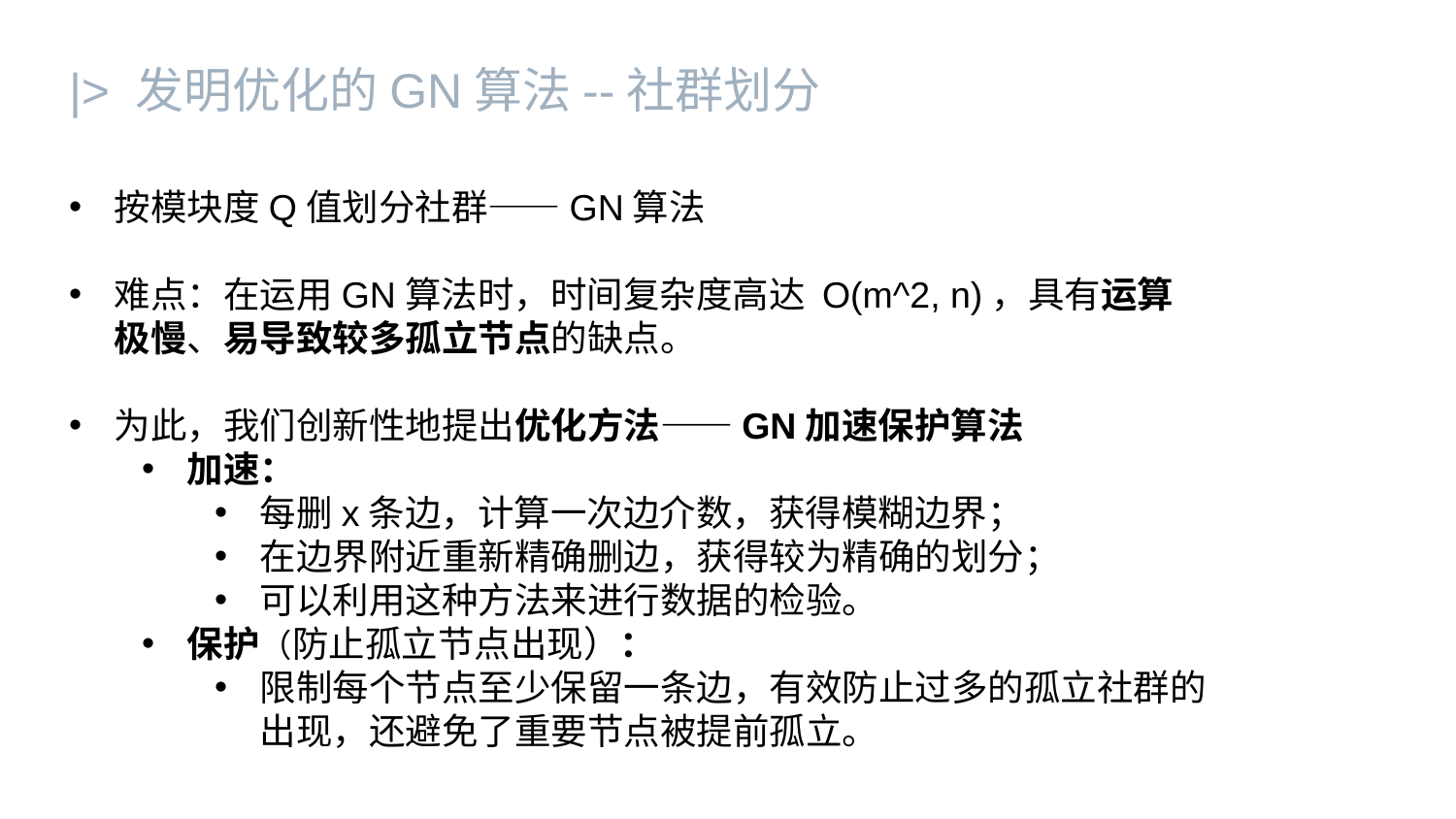

|> 发明优化的GN算法--社群划分
按模块度Q值划分社群——GN算法

难点：在运用GN算法时，时间复杂度高达 O(m^2, n)，具有运算极慢、易导致较多孤立节点的缺点。

为此，我们创新性地提出优化方法——GN加速保护算法
加速：
每删x条边，计算一次边介数，获得模糊边界；
在边界附近重新精确删边，获得较为精确的划分；
可以利用这种方法来进行数据的检验。
保护（防止孤立节点出现）：
限制每个节点至少保留一条边，有效防止过多的孤立社群的出现，还避免了重要节点被提前孤立。